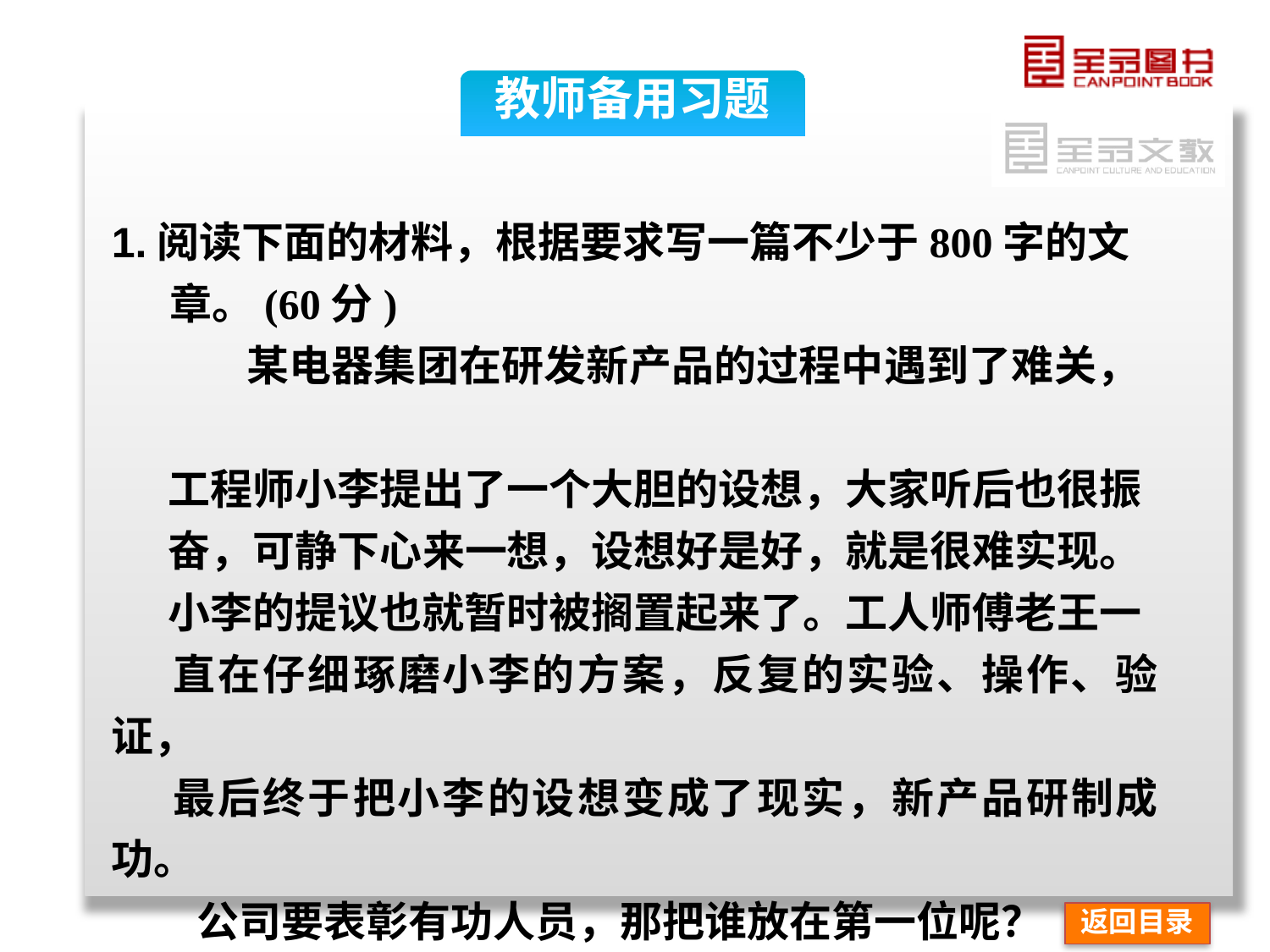

教师备用习题
1.阅读下面的材料，根据要求写一篇不少于800字的文
     章。(60分)
         某电器集团在研发新产品的过程中遇到了难关，
 工程师小李提出了一个大胆的设想，大家听后也很振
 奋，可静下心来一想，设想好是好，就是很难实现。
 小李的提议也就暂时被搁置起来了。工人师傅老王一
 直在仔细琢磨小李的方案，反复的实验、操作、验证，
 最后终于把小李的设想变成了现实，新产品研制成功。
    公司要表彰有功人员，那把谁放在第一位呢？
大家产生了分歧，有人认为是老王，正是他的实践才
返回目录